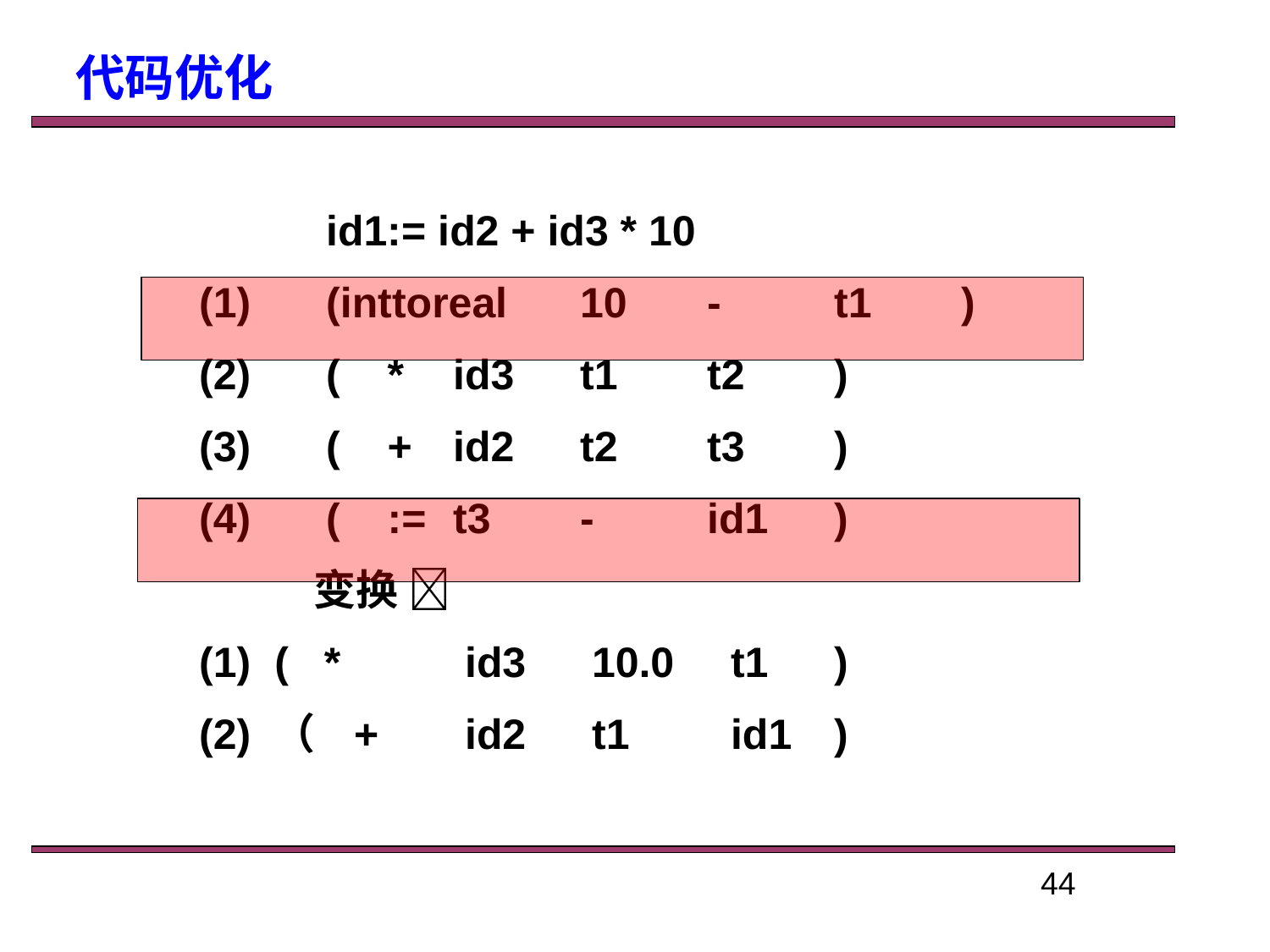

代码优化
	id1:= id2 + id3 * 10
(1)	(inttoreal	10	-	t1	)
(2)	(    *	id3	t1	t2	)
(3)	(    +	id2	t2	t3	)
(4)	(    :=	t3	-	id1	)
           变换 ⇒
(1)  (   *	 id3	 10.0	  t1	)
(2) （   +	 id2 	 t1	  id1	)

44